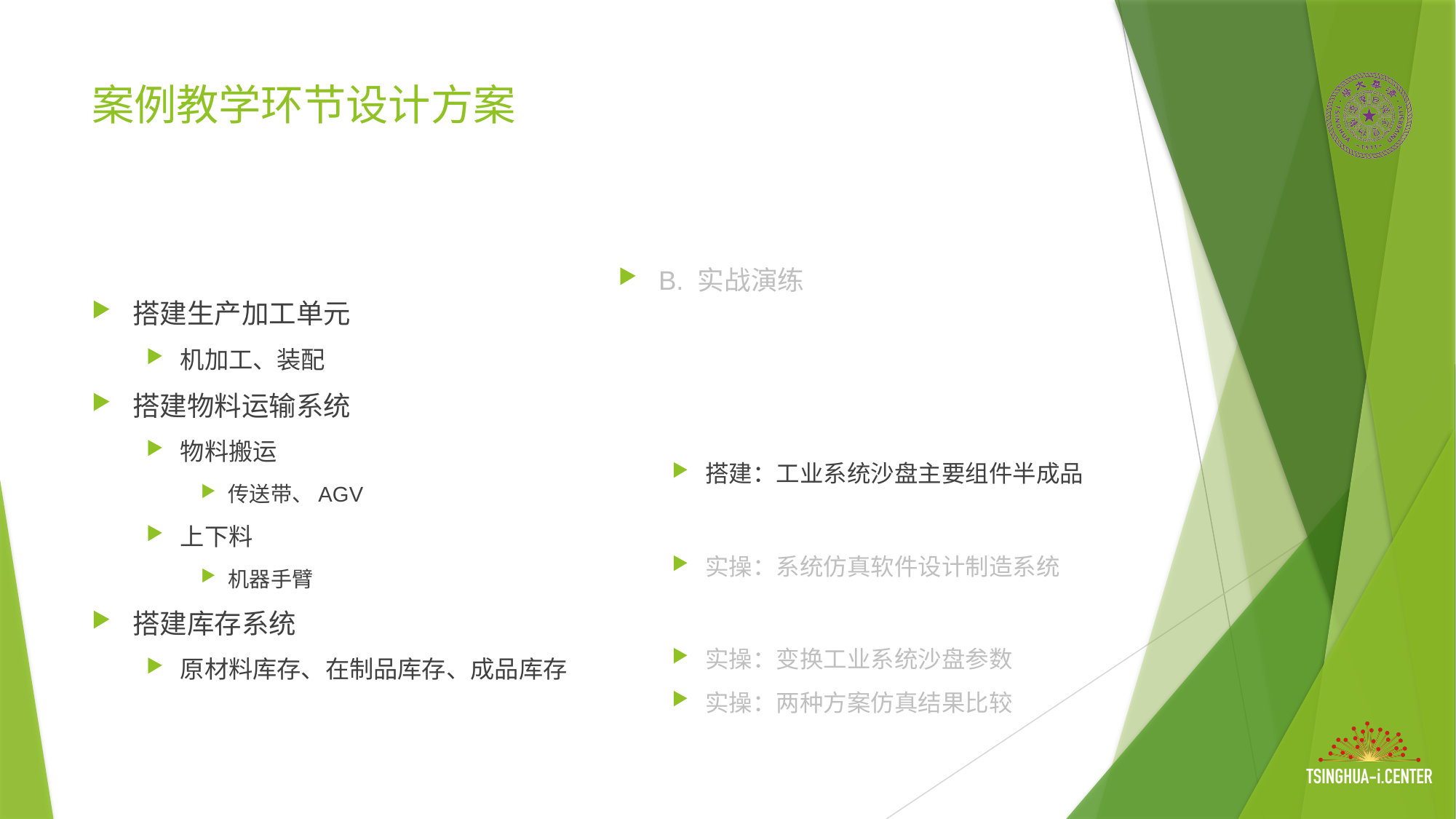

# 案例教学环节设计方案
搭建生产加工单元
机加工、装配
搭建物料运输系统
物料搬运
传送带、AGV
上下料
机器手臂
搭建库存系统
原材料库存、在制品库存、成品库存
B. 实战演练

搭建：工业系统沙盘主要组件半成品

实操：系统仿真软件设计制造系统

实操：变换工业系统沙盘参数
实操：两种方案仿真结果比较